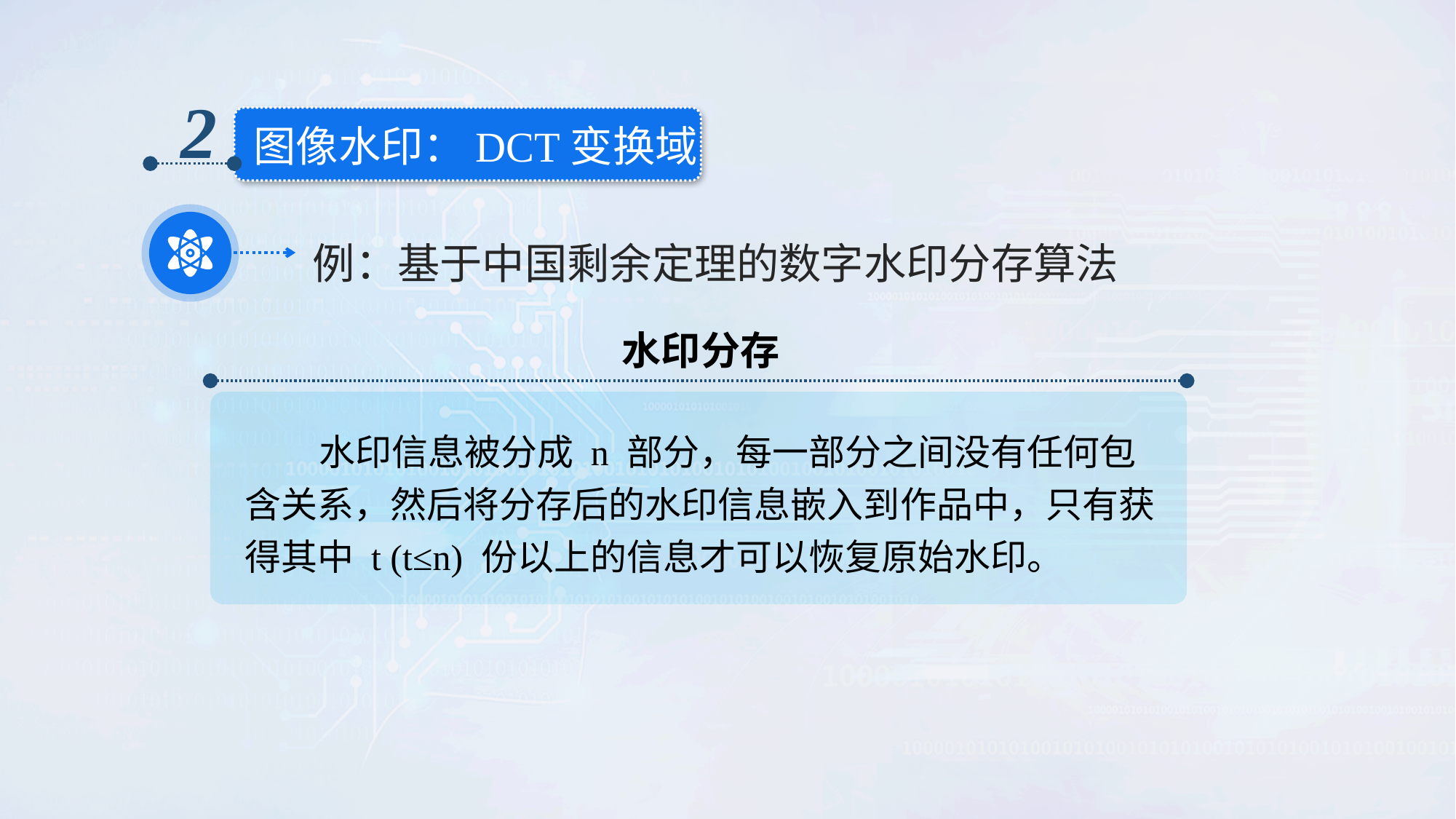

2

图像水印：DCT变换域

例：基于中国剩余定理的数字水印分存算法
水印分存

        水印信息被分成 n 部分，每一部分之间没有任何包含关系，然后将分存后的水印信息嵌入到作品中，只有获得其中 t (t≤n) 份以上的信息才可以恢复原始水印。